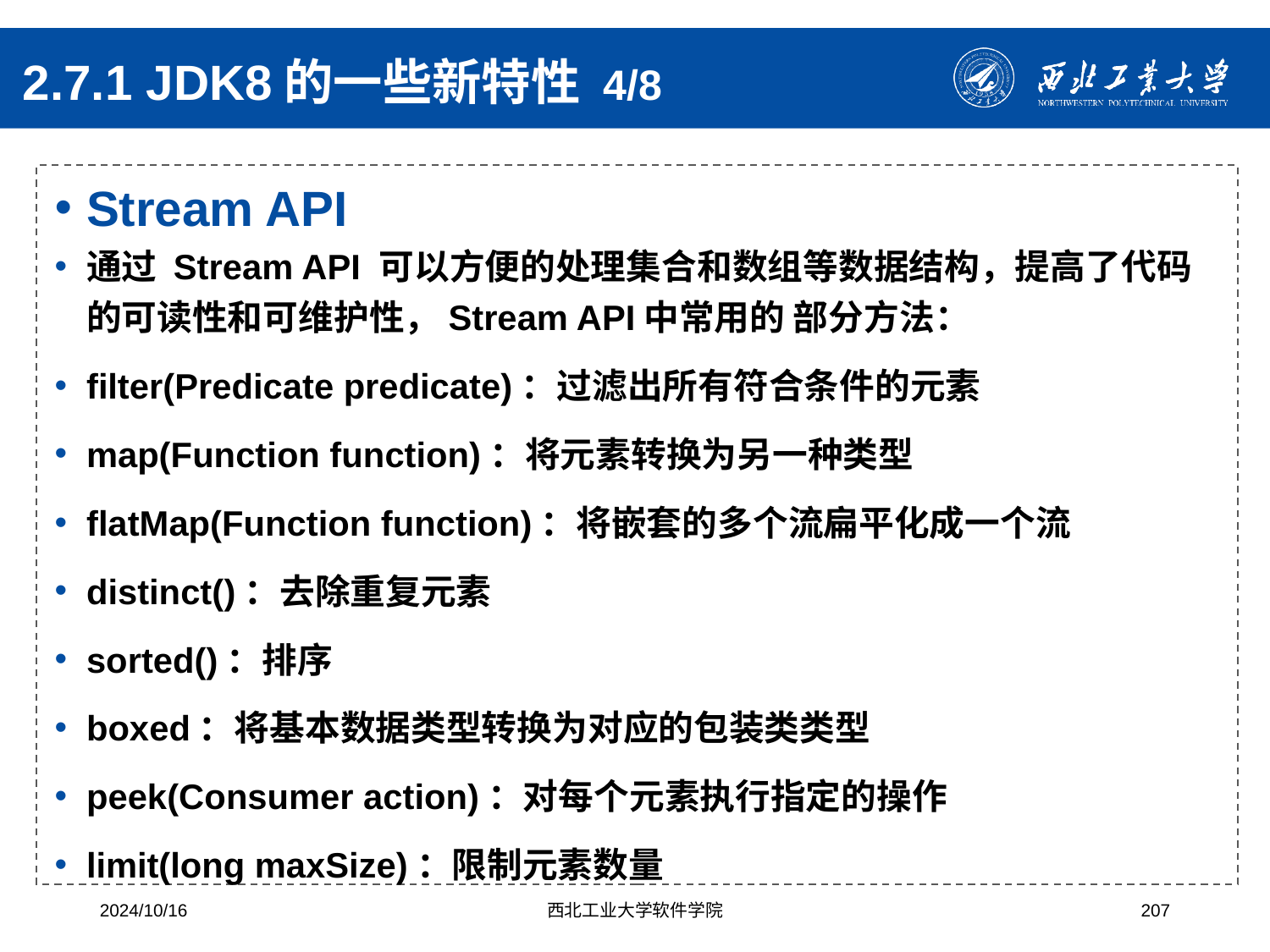

# 2.7.1 JDK8的一些新特性 4/8
Stream API
通过 Stream API 可以方便的处理集合和数组等数据结构，提高了代码的可读性和可维护性，Stream API中常用的 部分方法：
filter(Predicate predicate)：过滤出所有符合条件的元素
map(Function function)：将元素转换为另一种类型
flatMap(Function function)：将嵌套的多个流扁平化成一个流
distinct()：去除重复元素
sorted()：排序
boxed：将基本数据类型转换为对应的包装类类型
peek(Consumer action)：对每个元素执行指定的操作
limit(long maxSize)：限制元素数量
2024/10/16
西北工业大学软件学院
207